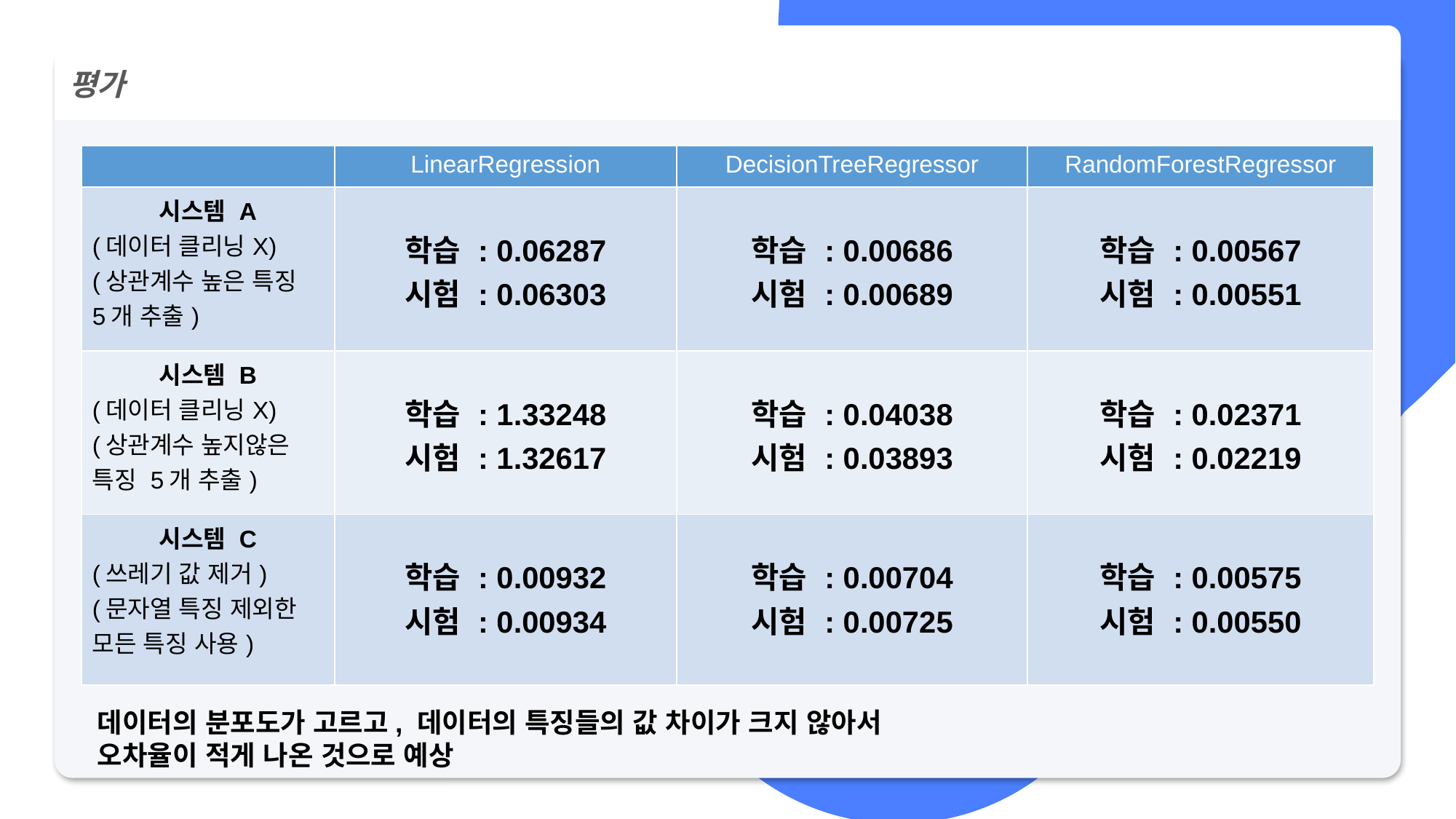

평가

|  | LinearRegression | DecisionTreeRegressor | RandomForestRegressor |
| --- | --- | --- | --- |
| 시스템 A (데이터 클리닝X) (상관계수 높은 특징 5개 추출) | 학습 : 0.06287 시험 : 0.06303 | 학습 : 0.00686 시험 : 0.00689 | 학습 : 0.00567 시험 : 0.00551 |
| 시스템 B (데이터 클리닝X) (상관계수 높지않은 특징 5개 추출) | 학습 : 1.33248 시험 : 1.32617 | 학습 : 0.04038 시험 : 0.03893 | 학습 : 0.02371 시험 : 0.02219 |
| 시스템 C (쓰레기 값 제거) (문자열 특징 제외한 모든 특징 사용) | 학습 : 0.00932 시험 : 0.00934 | 학습 : 0.00704 시험 : 0.00725 | 학습 : 0.00575 시험 : 0.00550 |
데이터의 분포도가 고르고, 데이터의 특징들의 값 차이가 크지 않아서
오차율이 적게 나온 것으로 예상